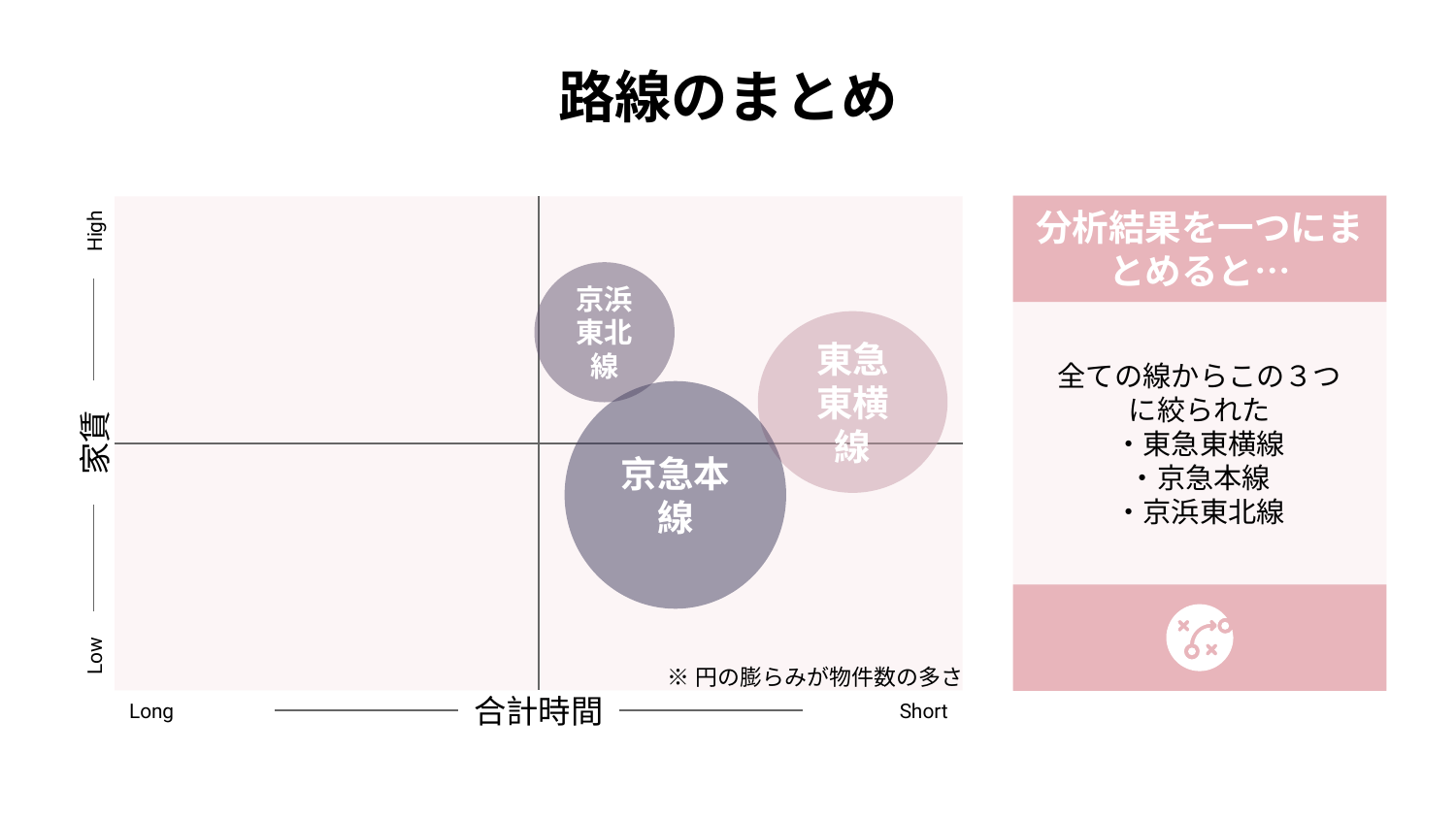

# 路線のまとめ

分析結果を一つにまとめると…
全ての線からこの３つに絞られた
・東急東横線
・京急本線
・京浜東北線
High
家賃
Low

京浜東北線
東急東横線
京急本線

※円の膨らみが物件数の多さ
Long
合計時間
Short